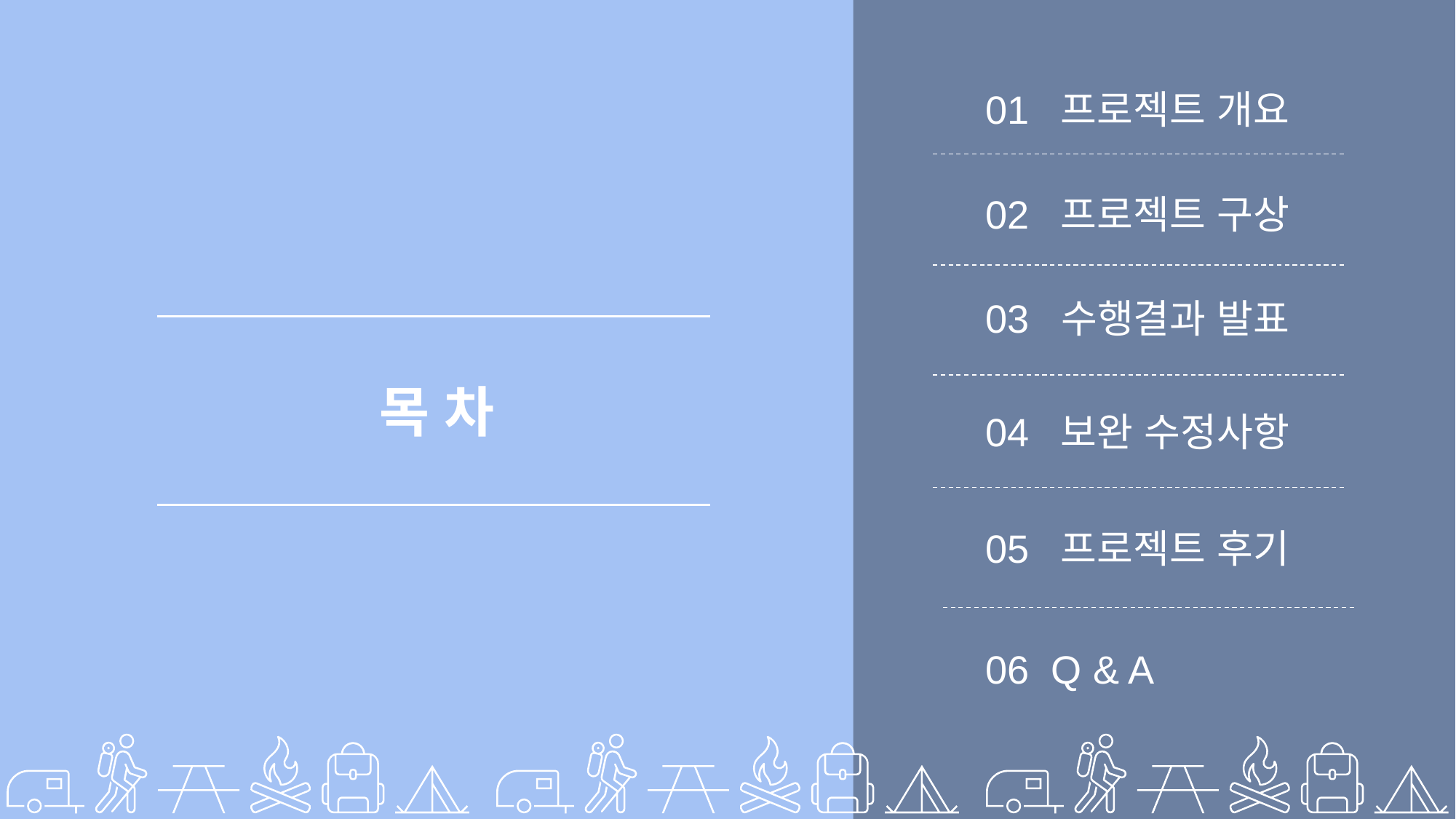

01  프로젝트 개요
02  프로젝트 구상
03  수행결과 발표
목 차
04  보완 수정사항
05  프로젝트 후기
06  Q & A